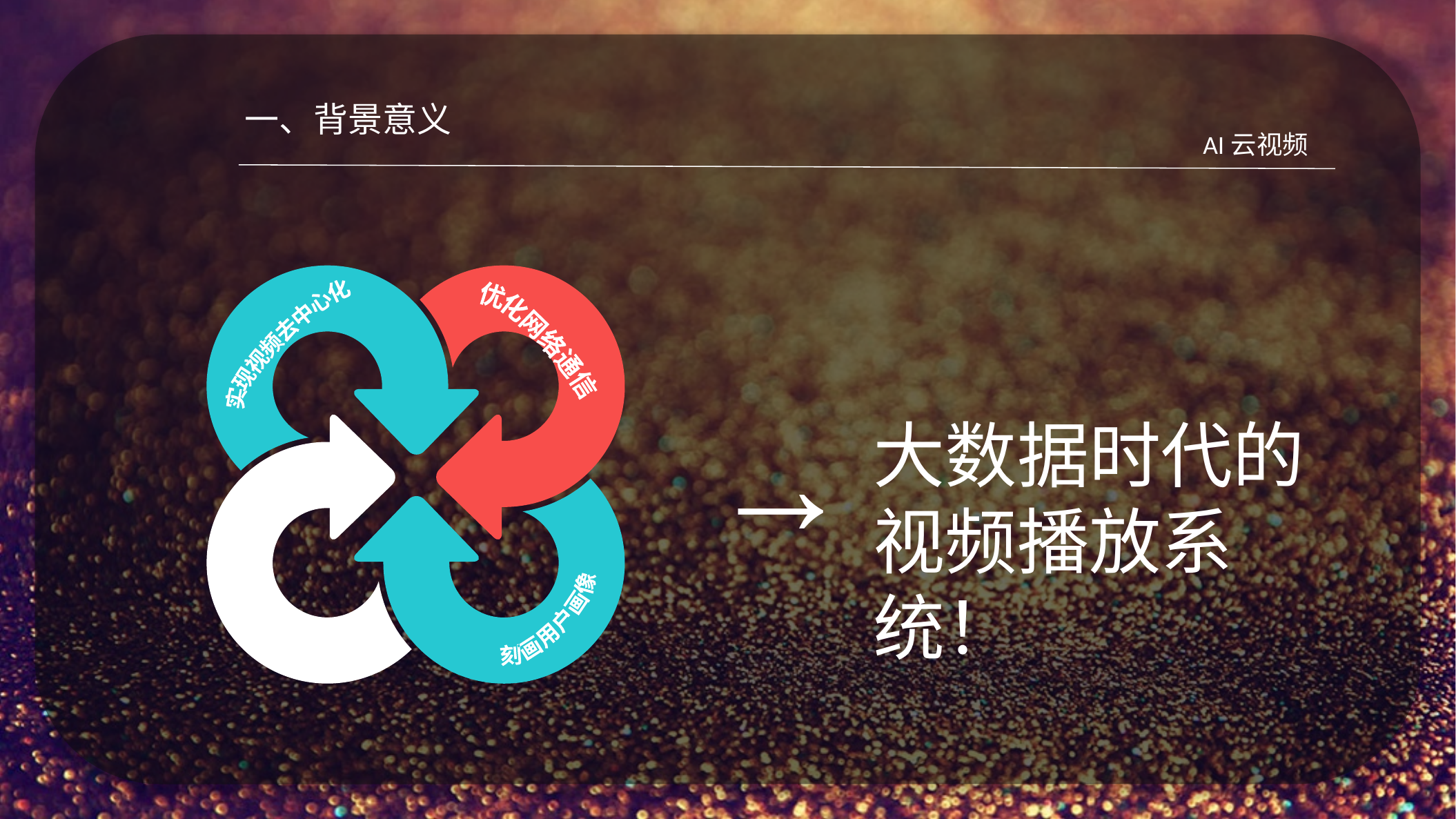

一、背景意义
AI云视频

实现视频去中心化
优化网络通信

文字内容
刻画用户画像

→
大数据时代的
视频播放系统！